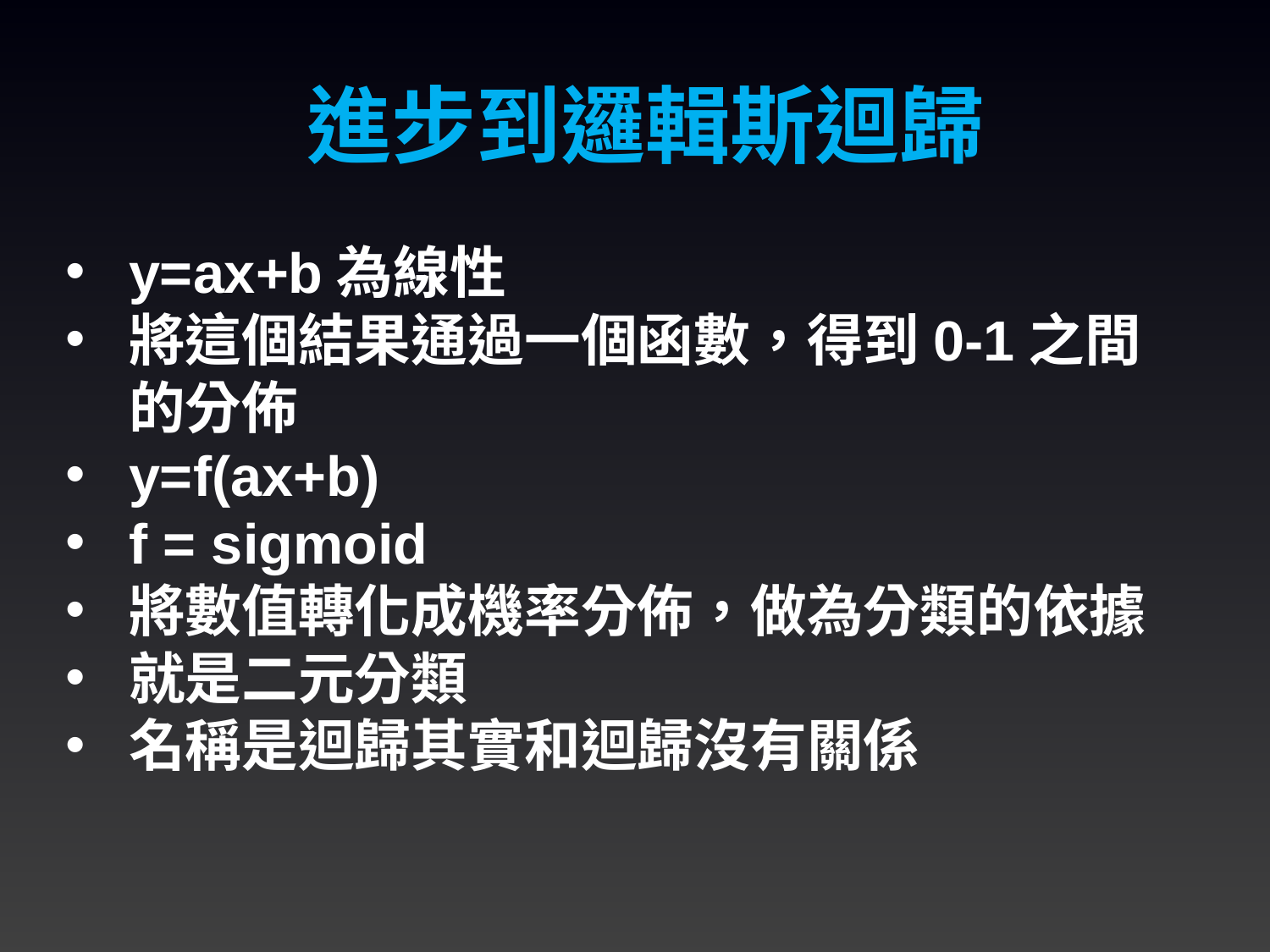

進步到邏輯斯迴歸
y=ax+b為線性
將這個結果通過一個函數，得到0-1之間的分佈
y=f(ax+b)
f = sigmoid
將數值轉化成機率分佈，做為分類的依據
就是二元分類
名稱是迴歸其實和迴歸沒有關係